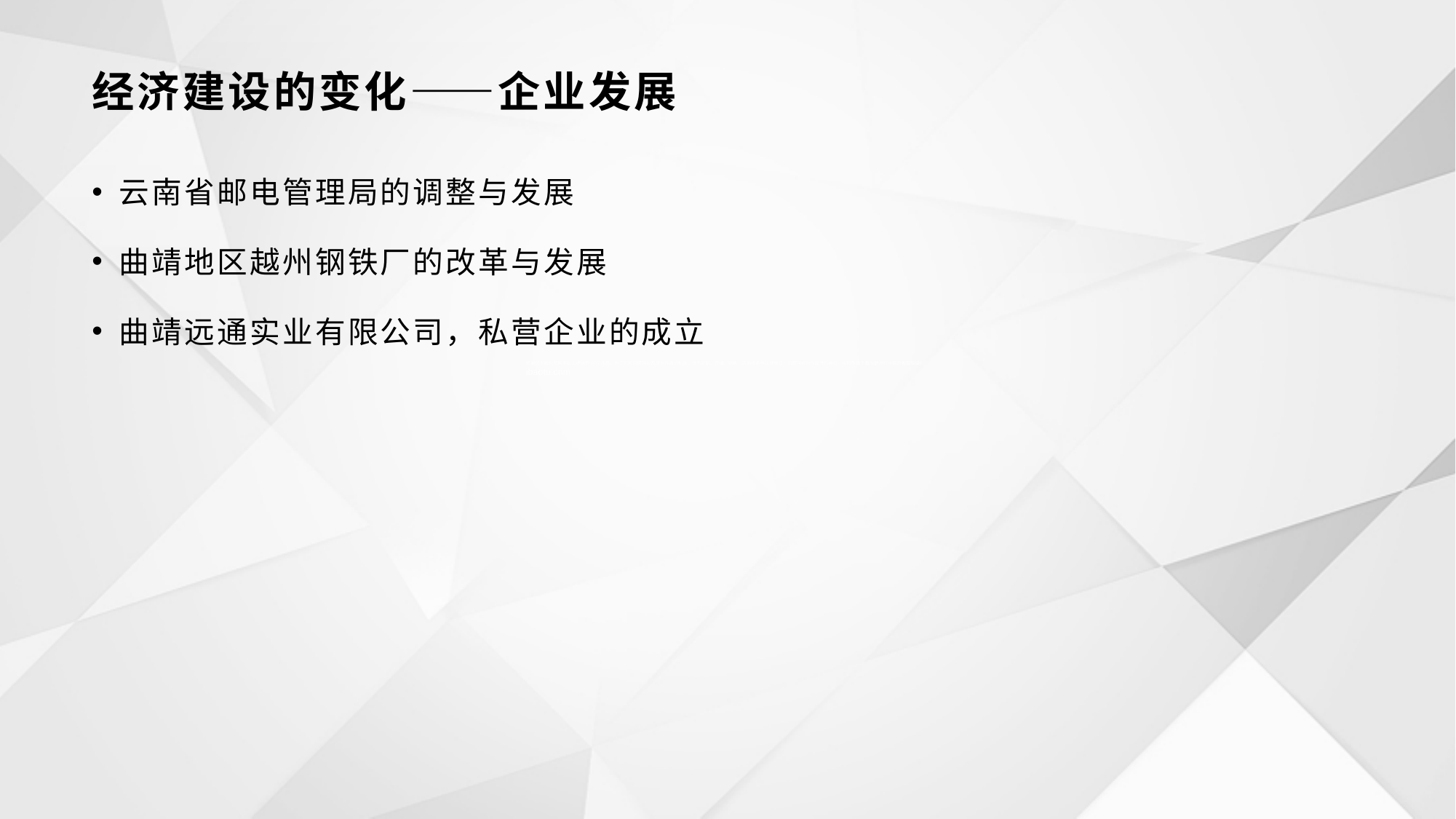

# 经济建设的变化——企业发展
云南省邮电管理局的调整与发展
曲靖地区越州钢铁厂的改革与发展
曲靖远通实业有限公司，私营企业的成立